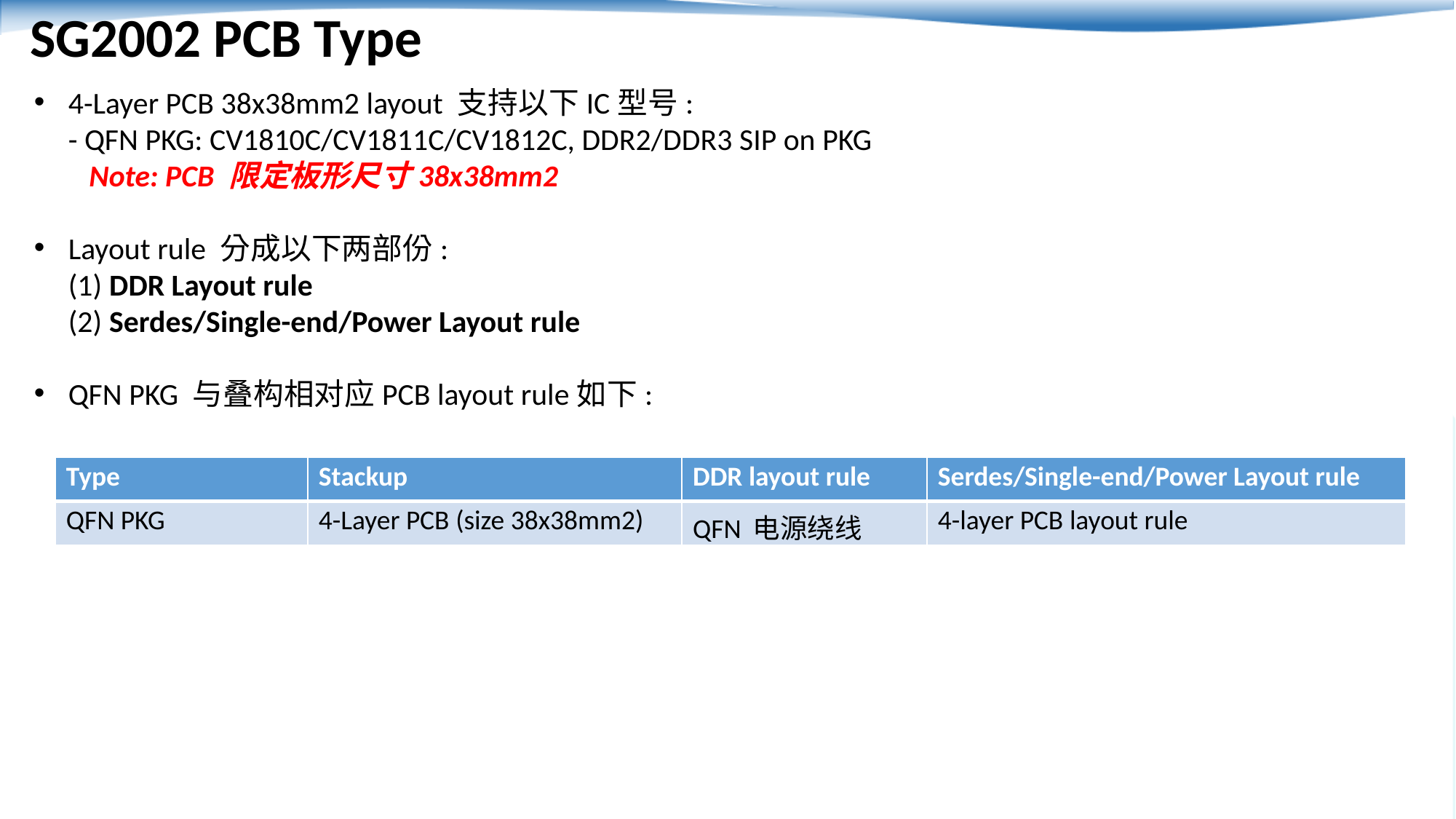

SG2002 PCB Type
4-Layer PCB 38x38mm2 layout 支持以下IC型号:
- QFN PKG: CV1810C/CV1811C/CV1812C, DDR2/DDR3 SIP on PKG
   Note: PCB 限定板形尺寸38x38mm2
Layout rule 分成以下两部份:
(1) DDR Layout rule
(2) Serdes/Single-end/Power Layout rule
QFN PKG 与叠构相对应PCB layout rule如下:
| Type | Stackup | DDR layout rule | Serdes/Single-end/Power Layout rule |
| --- | --- | --- | --- |
| QFN PKG | 4-Layer PCB (size 38x38mm2) | QFN 电源绕线 | 4-layer PCB layout rule |